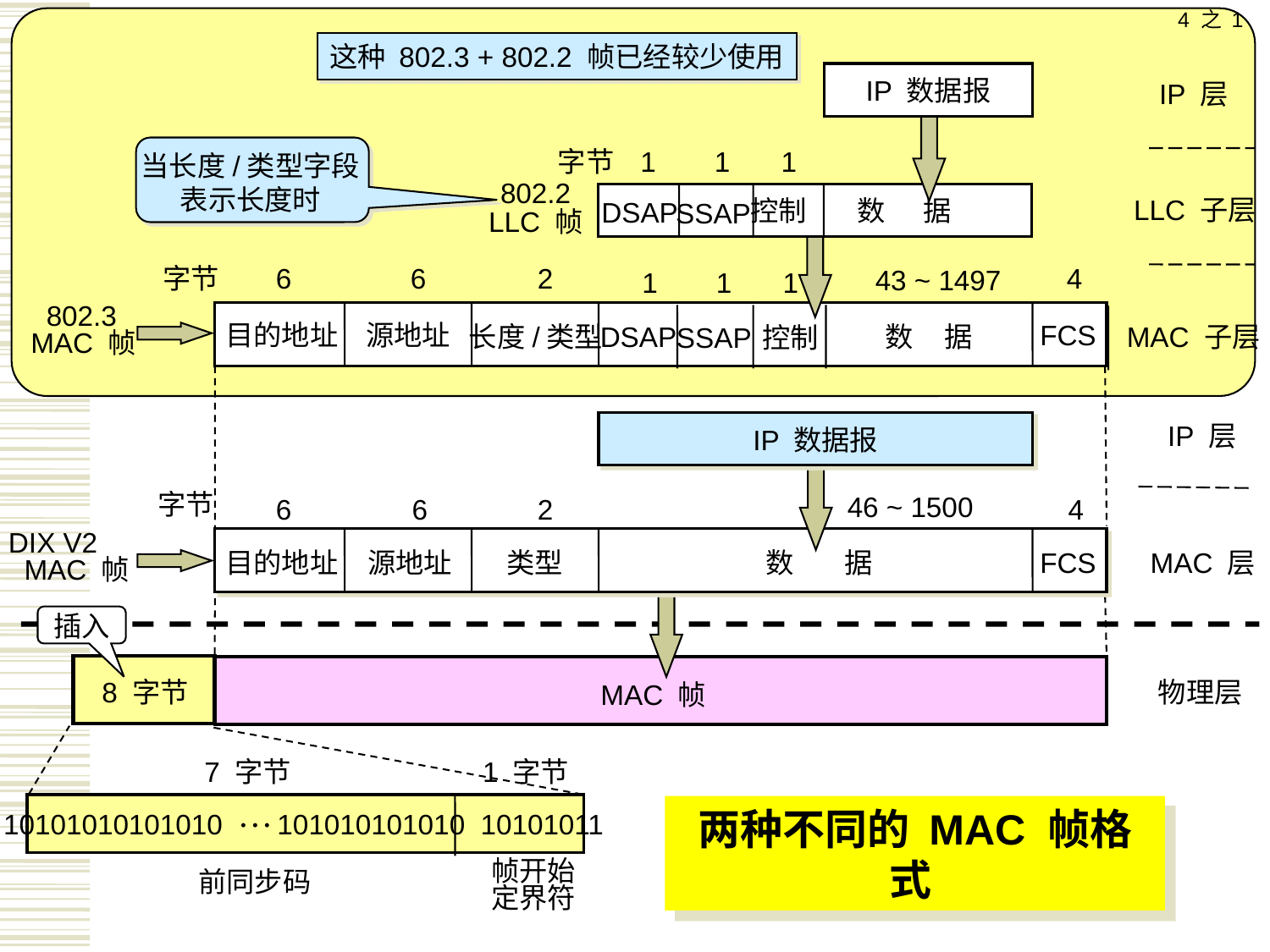

4 之 1

这种 802.3 + 802.2 帧已经较少使用
IP 数据报

IP 层

当长度/类型字段
表示长度时
802.2
LLC 帧
字节
1
1
1
                     控制        数      据

DSAP
SSAP

LLC 子层
字节
6
6
2
4
43 ~ 1497
1
1
1

  802.3
MAC 帧

目的地址
源地址
FCS
长度/类型
DSAP
SSAP
控制
数     据
MAC 子层

IP 数据报

IP 层
字节
46 ~ 1500
6
6
2
4

目的地址
源地址
类型
数        据
FCS

DIX V2
  MAC 帧

MAC 层

插入

8 字节

物理层
MAC 帧

7 字节
1 字节
…

两种不同的 MAC 帧格式
10101010101010       101010101010  10101011
帧开始
定界符
前同步码